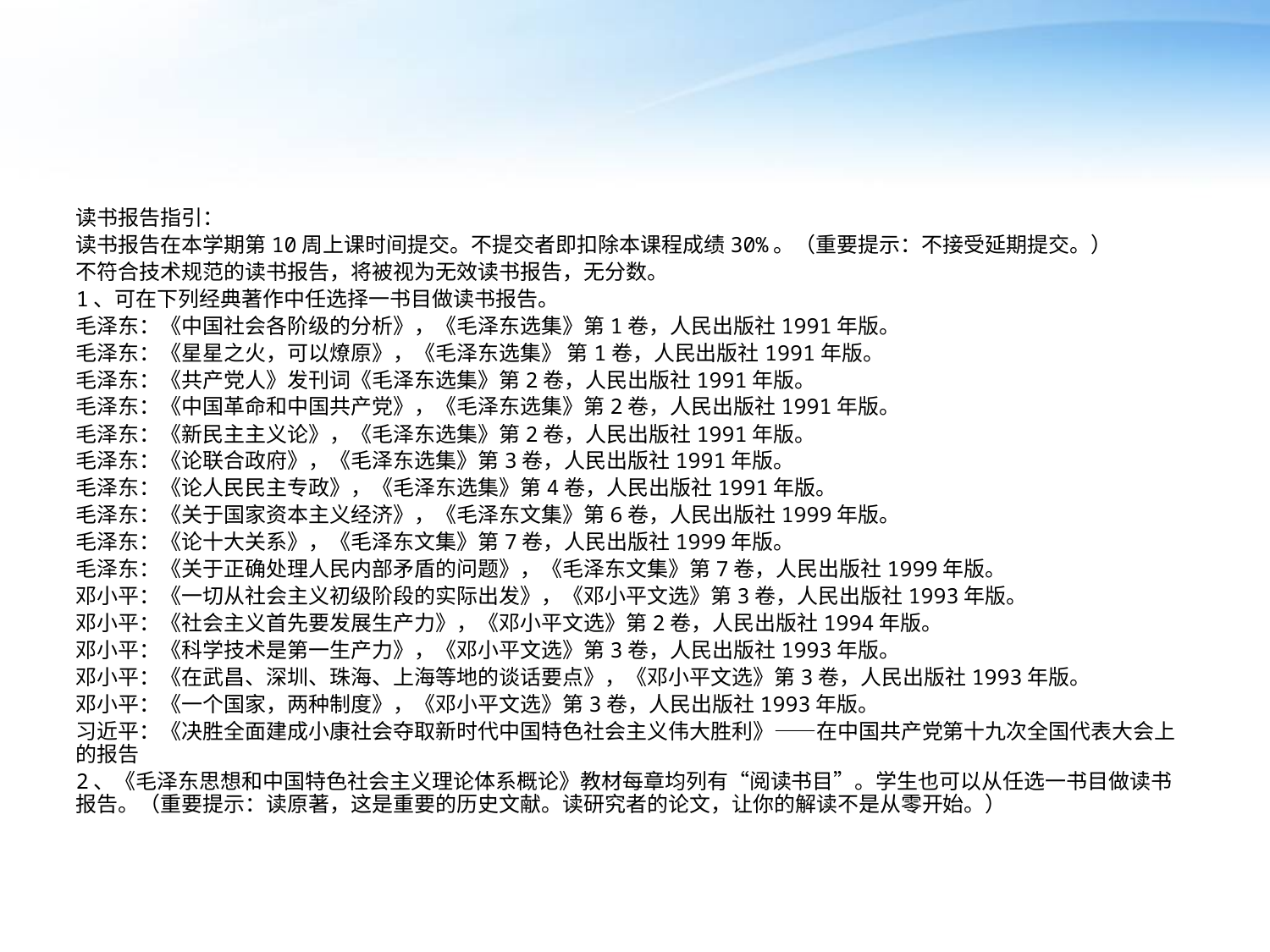

#
读书报告指引：
读书报告在本学期第10周上课时间提交。不提交者即扣除本课程成绩30%。（重要提示：不接受延期提交。）
不符合技术规范的读书报告，将被视为无效读书报告，无分数。
1、可在下列经典著作中任选择一书目做读书报告。
毛泽东：《中国社会各阶级的分析》，《毛泽东选集》第1卷，人民出版社1991年版。
毛泽东：《星星之火，可以燎原》，《毛泽东选集》 第1卷，人民出版社1991年版。
毛泽东：《共产党人》发刊词《毛泽东选集》第2卷，人民出版社1991年版。
毛泽东：《中国革命和中国共产党》，《毛泽东选集》第2卷，人民出版社1991年版。
毛泽东：《新民主主义论》，《毛泽东选集》第2卷，人民出版社1991年版。
毛泽东：《论联合政府》，《毛泽东选集》第3卷，人民出版社1991年版。
毛泽东：《论人民民主专政》，《毛泽东选集》第4卷，人民出版社1991年版。
毛泽东：《关于国家资本主义经济》，《毛泽东文集》第6卷，人民出版社1999年版。
毛泽东：《论十大关系》，《毛泽东文集》第7卷，人民出版社1999年版。
毛泽东：《关于正确处理人民内部矛盾的问题》，《毛泽东文集》第7卷，人民出版社1999年版。
邓小平：《一切从社会主义初级阶段的实际出发》，《邓小平文选》第3卷，人民出版社1993年版。
邓小平：《社会主义首先要发展生产力》，《邓小平文选》第2卷，人民出版社1994年版。
邓小平：《科学技术是第一生产力》，《邓小平文选》第3卷，人民出版社1993年版。
邓小平：《在武昌、深圳、珠海、上海等地的谈话要点》，《邓小平文选》第3卷，人民出版社1993年版。
邓小平：《一个国家，两种制度》，《邓小平文选》第3卷，人民出版社1993年版。
习近平：《决胜全面建成小康社会夺取新时代中国特色社会主义伟大胜利》——在中国共产党第十九次全国代表大会上的报告
2、《毛泽东思想和中国特色社会主义理论体系概论》教材每章均列有“阅读书目”。学生也可以从任选一书目做读书报告。（重要提示：读原著，这是重要的历史文献。读研究者的论文，让你的解读不是从零开始。）